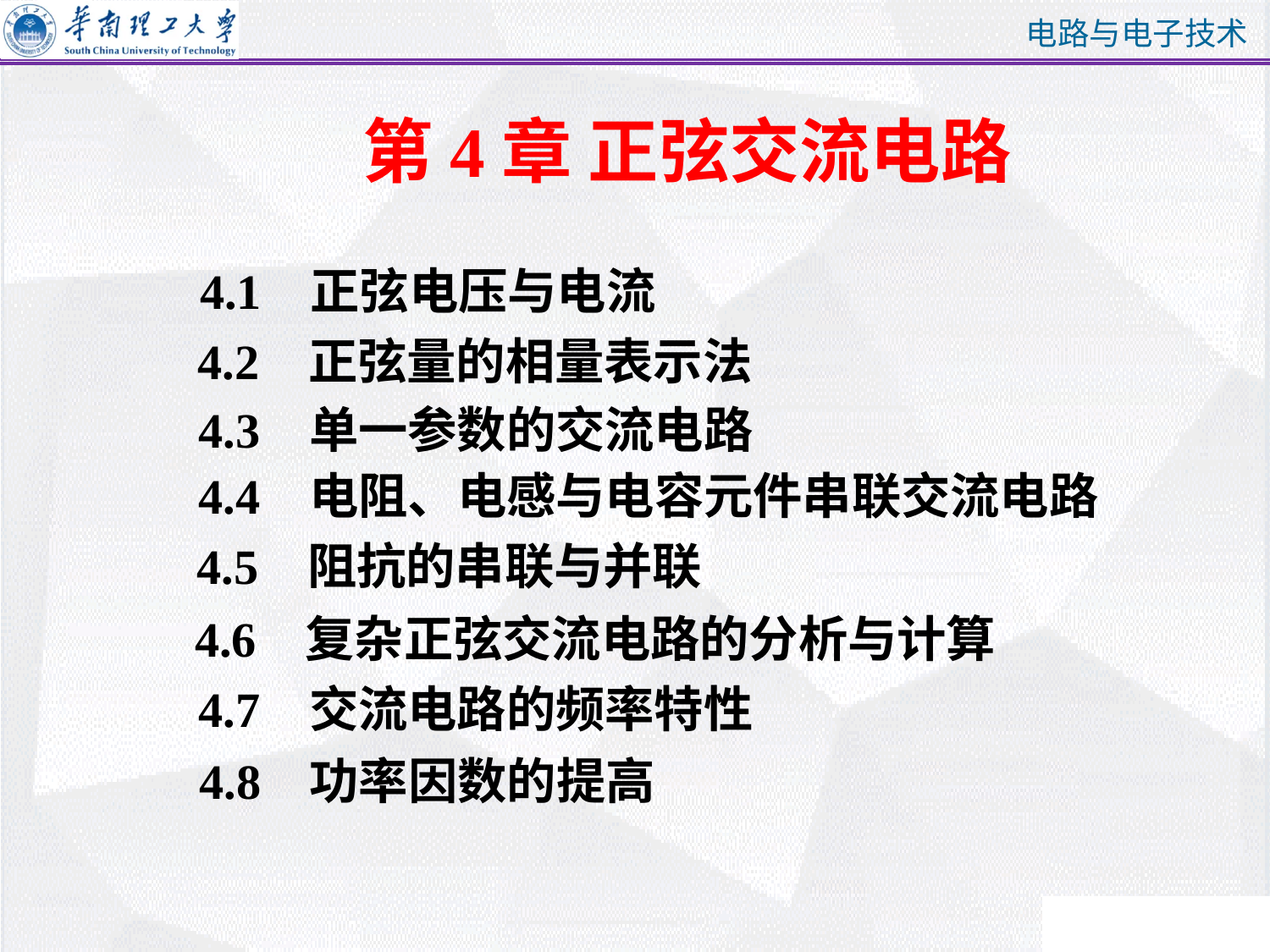

# 第4章 正弦交流电路
4.1   正弦电压与电流
4.2   正弦量的相量表示法
4.3   单一参数的交流电路
4.4   电阻、电感与电容元件串联交流电路
4.5   阻抗的串联与并联
4.6   复杂正弦交流电路的分析与计算
4.7   交流电路的频率特性
4.8   功率因数的提高